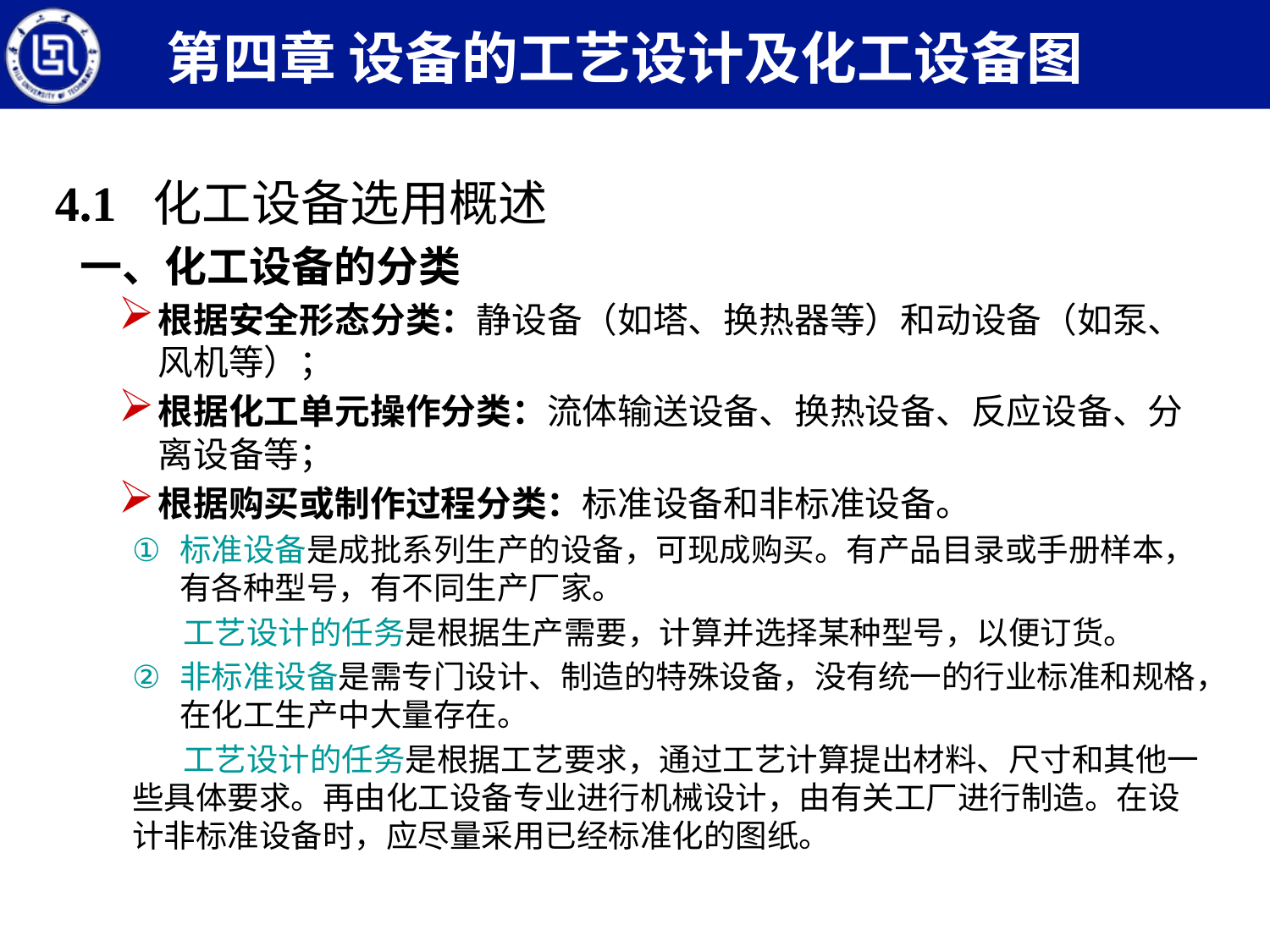

第四章 设备的工艺设计及化工设备图
4.1  化工设备选用概述
一、化工设备的分类
根据安全形态分类：静设备（如塔、换热器等）和动设备（如泵、风机等）；
根据化工单元操作分类：流体输送设备、换热设备、反应设备、分离设备等；
根据购买或制作过程分类：标准设备和非标准设备。
标准设备是成批系列生产的设备，可现成购买。有产品目录或手册样本，有各种型号，有不同生产厂家。
      工艺设计的任务是根据生产需要，计算并选择某种型号，以便订货。
非标准设备是需专门设计、制造的特殊设备，没有统一的行业标准和规格，在化工生产中大量存在。
      工艺设计的任务是根据工艺要求，通过工艺计算提出材料、尺寸和其他一些具体要求。再由化工设备专业进行机械设计，由有关工厂进行制造。在设计非标准设备时，应尽量采用已经标准化的图纸。